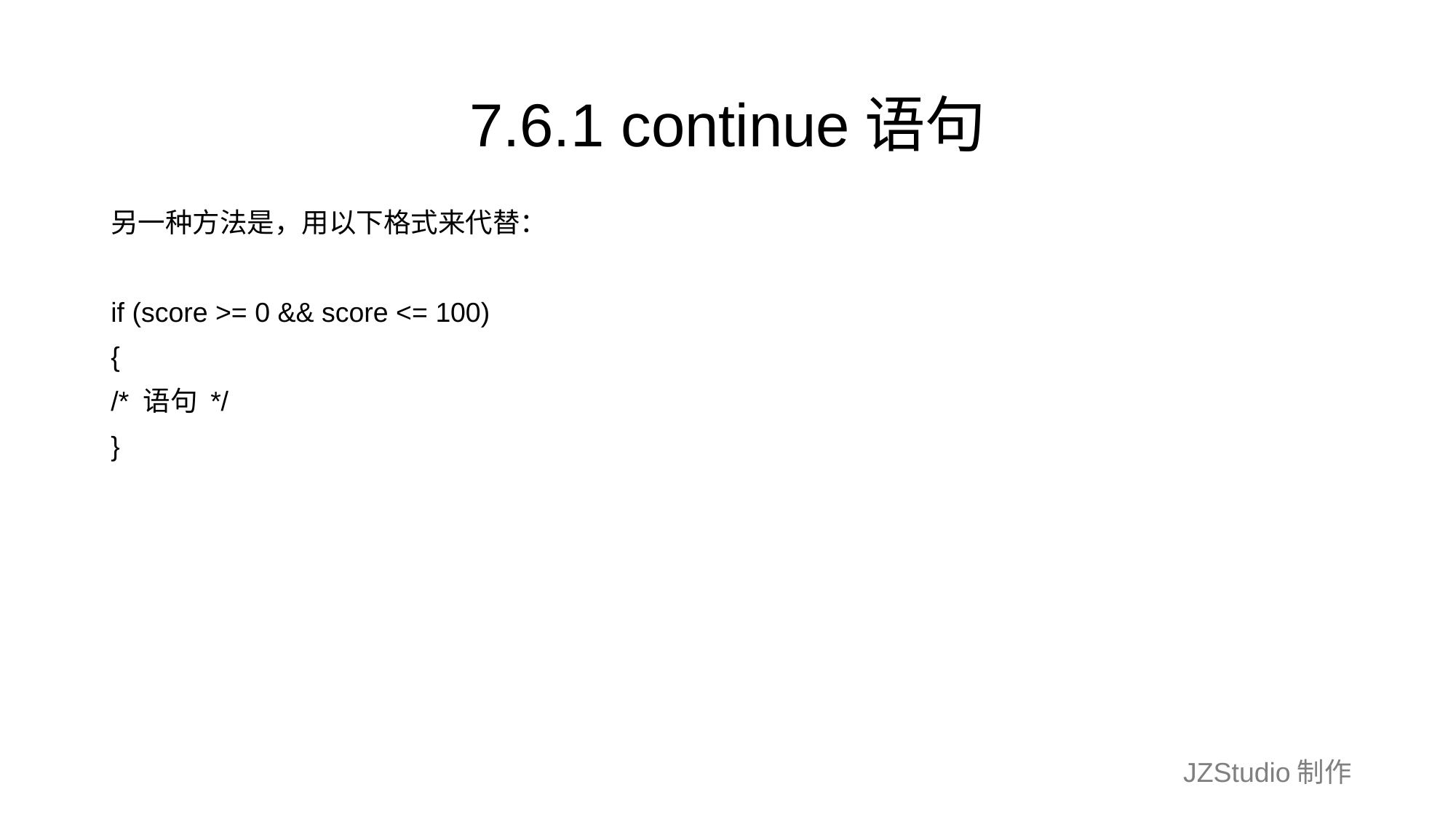

# 7.6.1 continue语句
另一种方法是，用以下格式来代替：

if (score >= 0 && score <= 100)
{
/* 语句 */
}